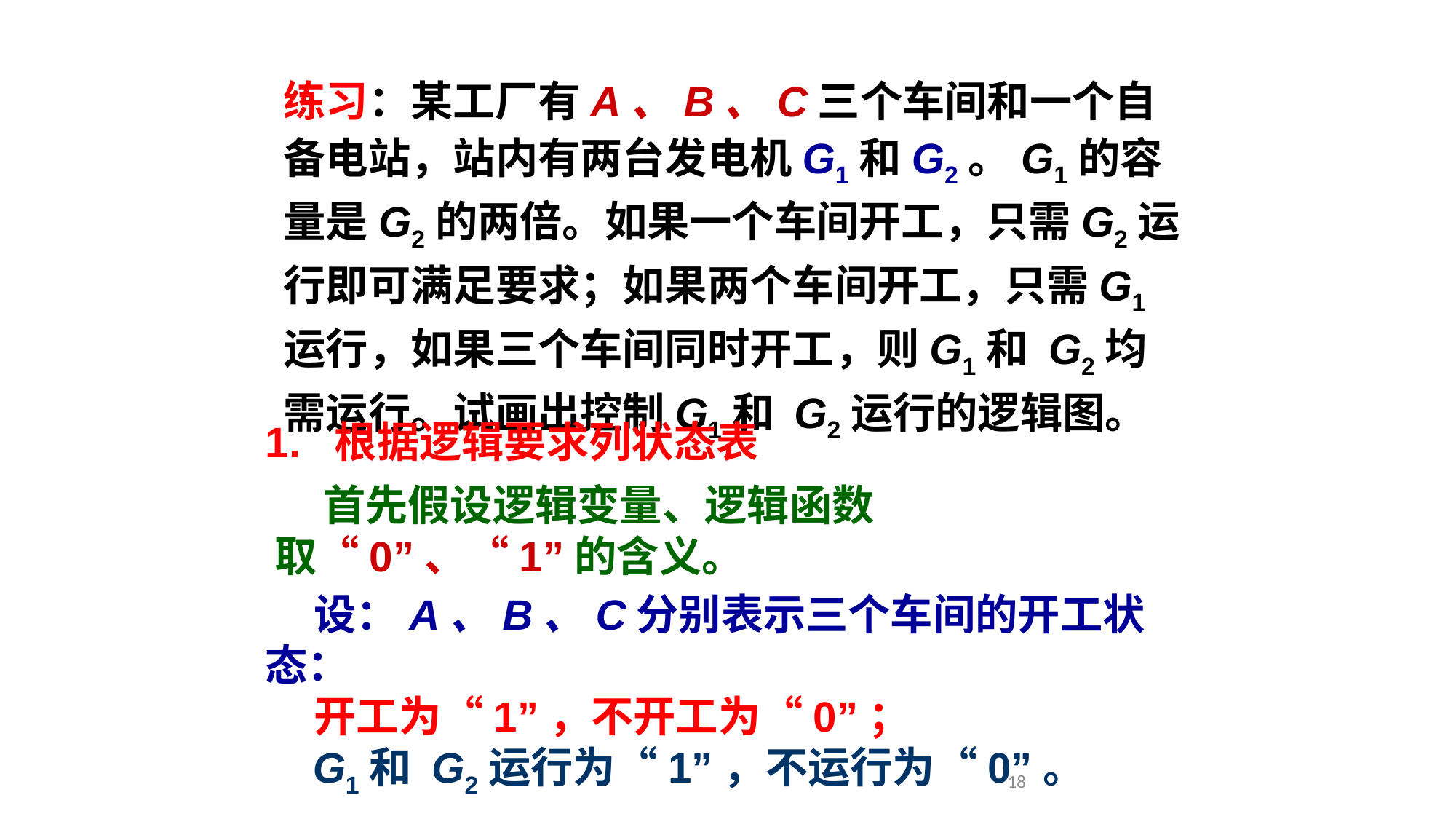

练习：某工厂有A、B、C三个车间和一个自备电站，站内有两台发电机G1和G2。G1的容量是G2的两倍。如果一个车间开工，只需G2运行即可满足要求；如果两个车间开工，只需G1运行，如果三个车间同时开工，则G1和 G2均需运行。试画出控制G1和 G2运行的逻辑图。
1.  根据逻辑要求列状态表
    首先假设逻辑变量、逻辑函数取“0”、“1”的含义。
    设：A、B、C分别表示三个车间的开工状态：
    开工为“1”，不开工为“0”；
    G1和 G2运行为“1”，不运行为“0”。
18